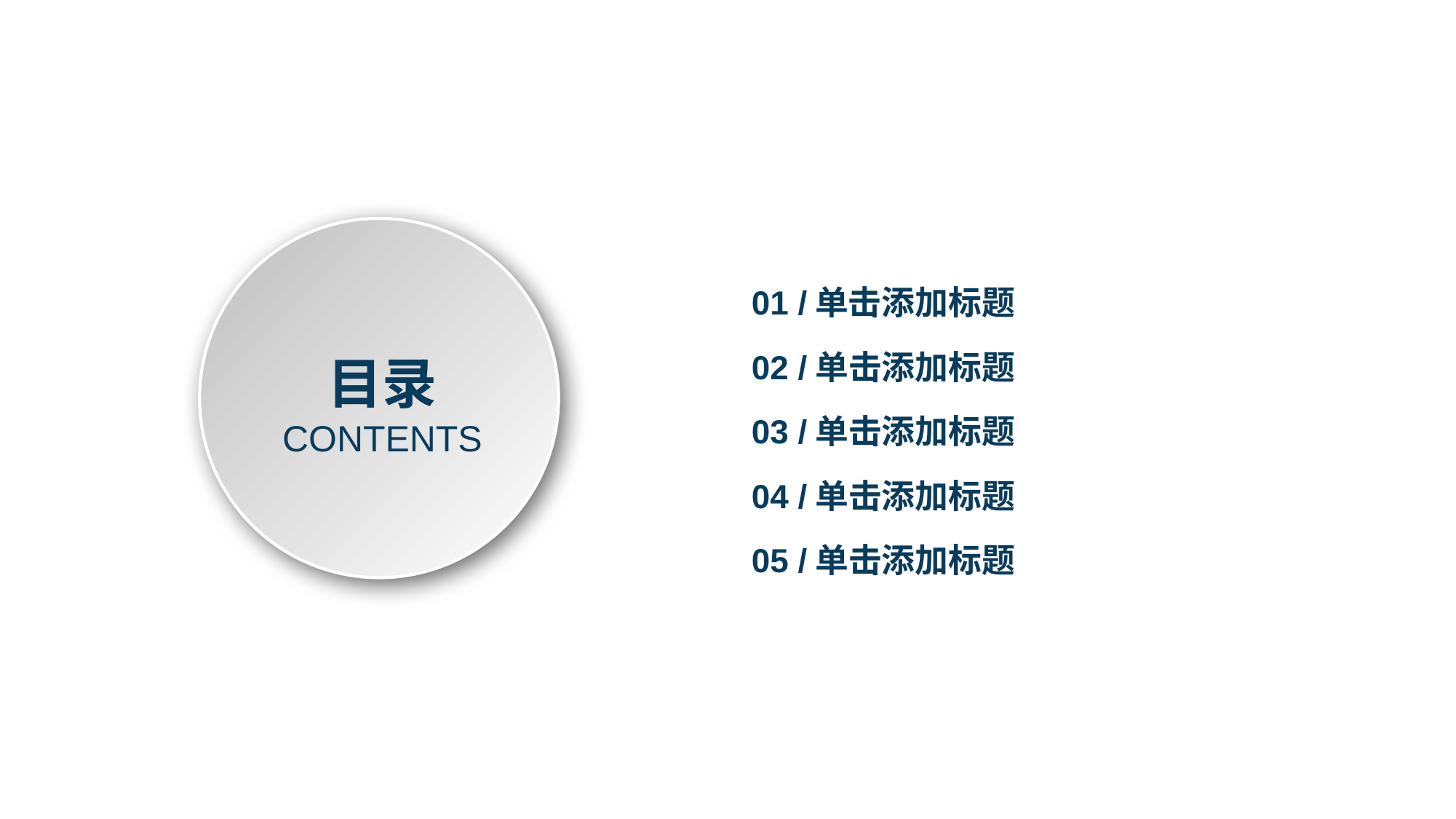

01 /单击添加标题
02 /单击添加标题
目录
CONTENTS
03 /单击添加标题
04 /单击添加标题
05 /单击添加标题